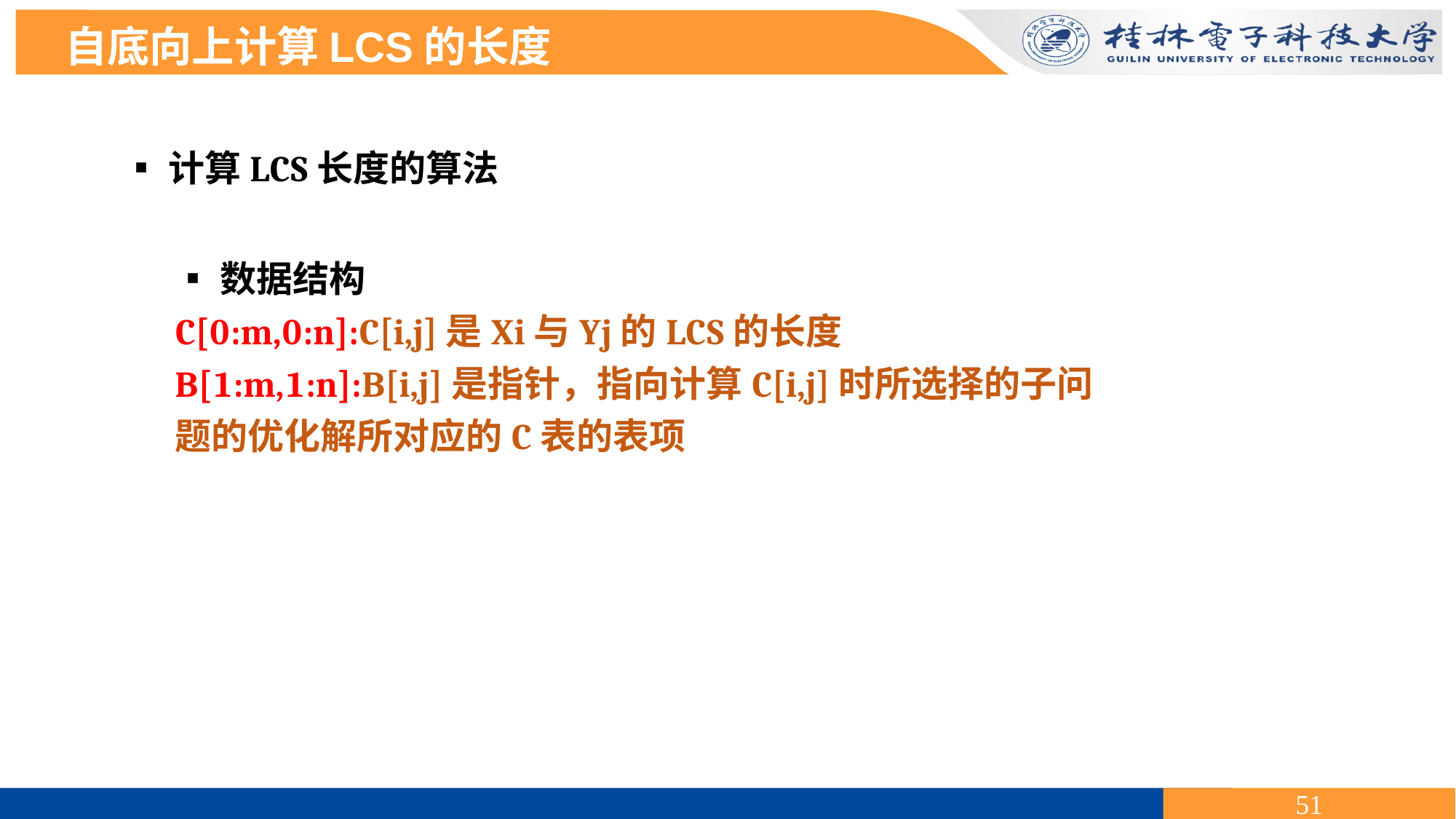

自底向上计算LCS的长度
▪计算LCS长度的算法
▪数据结构
C[0:m,0:n]:C[i,j]是Xi与Yj的LCS的长度
B[1:m,1:n]:B[i,j]是指针，指向计算C[i,j]时所选择的子问题的优化解所对应的C表的表项